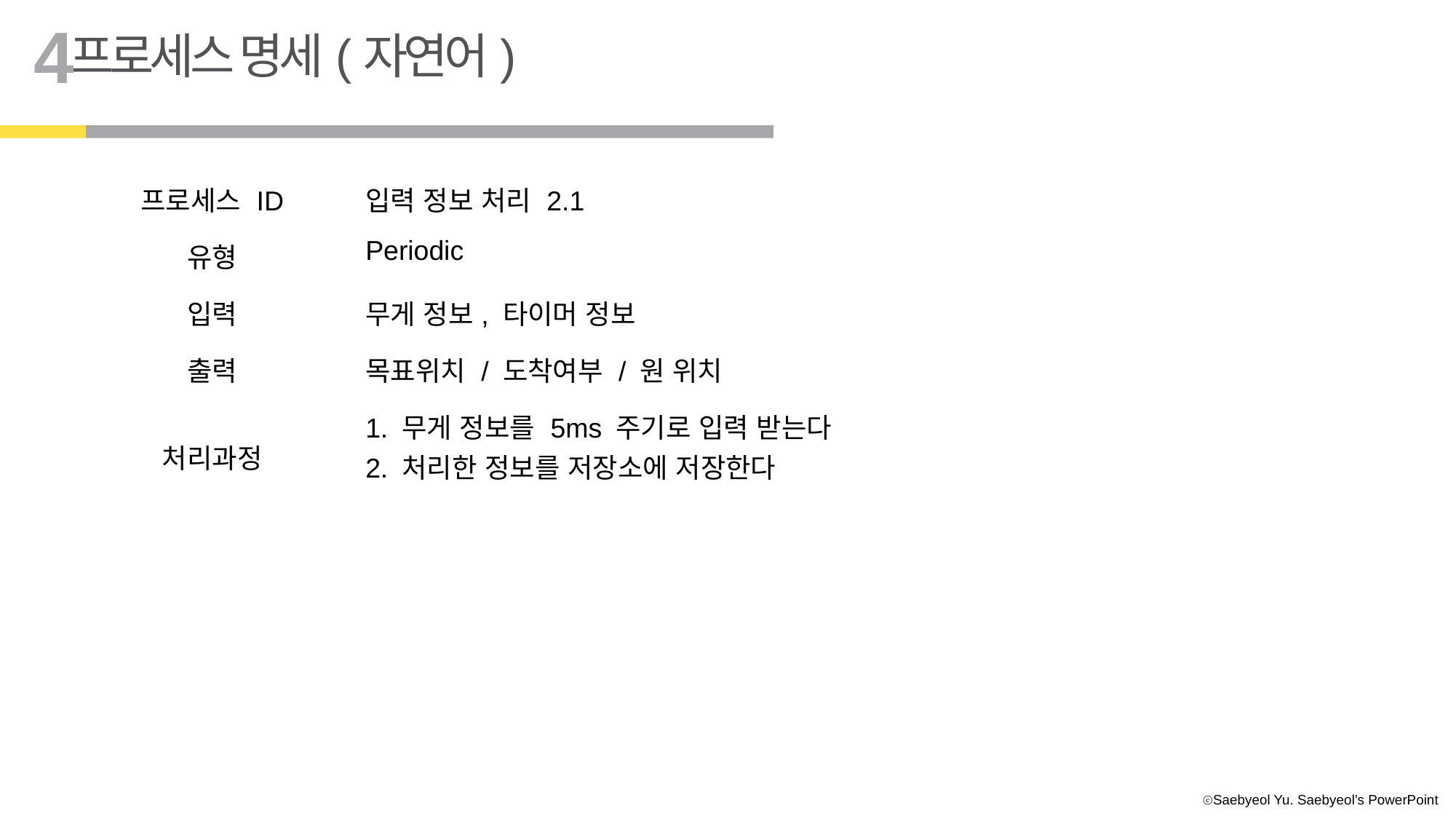

4
프로세스 명세(자연어)

| 프로세스 ID | 입력 정보 처리 2.1 |
| --- | --- |
| 유형 | Periodic |
| 입력 | 무게 정보, 타이머 정보 |
| 출력 | 목표위치 / 도착여부 / 원 위치 |
| 처리과정 | 1. 무게 정보를 5ms 주기로 입력 받는다 2. 처리한 정보를 저장소에 저장한다 |